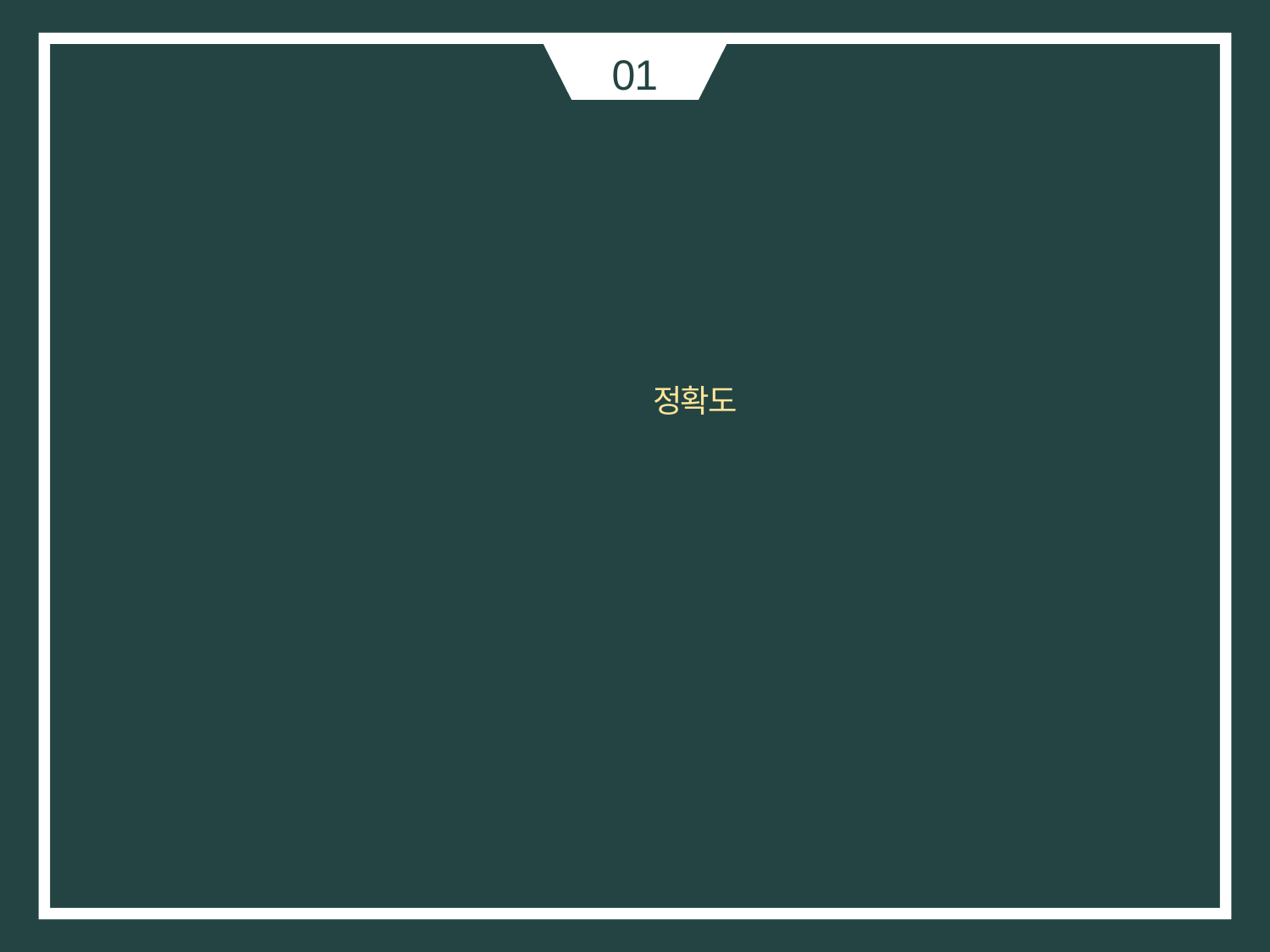

01
YOLO (You Only Look Once) 단점
1. Faster R-CNN보다 정확도가 떨어진다.
2. 다크넷을 이용한 특징추출을 함으로 불편하다.
다크넷은 c++로 작성되었다.